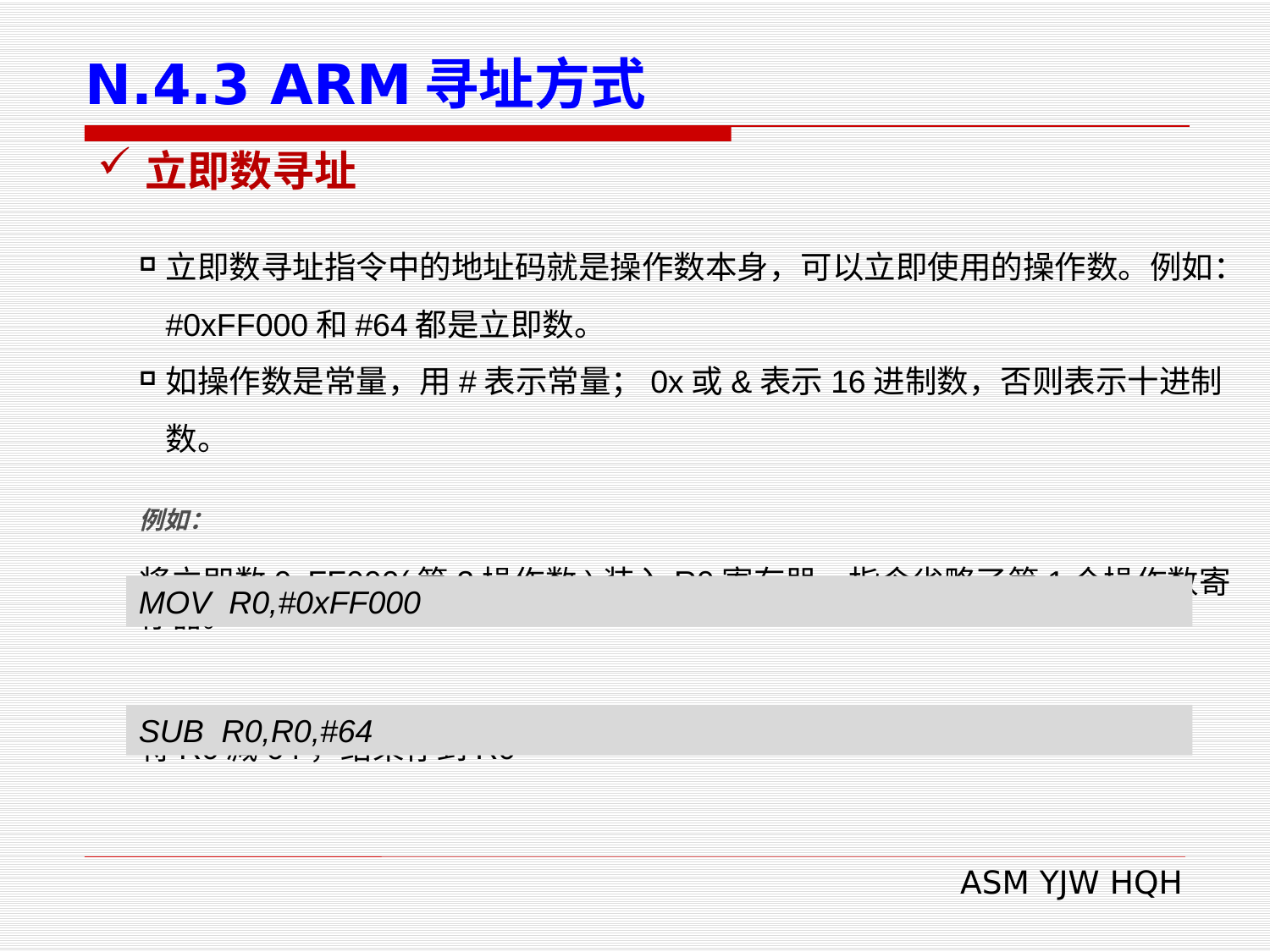

# N.4.3 ARM寻址方式
立即数寻址

立即数寻址指令中的地址码就是操作数本身，可以立即使用的操作数。例如：#0xFF000和#64都是立即数。
如操作数是常量，用#表示常量；0x或&表示16进制数，否则表示十进制数。

例如：

将立即数0xFF000(第2操作数)装入R0寄存器。指令省略了第1个操作数寄存器。

将R0减64，结果存到R0
MOV  R0,#0xFF000
SUB  R0,R0,#64